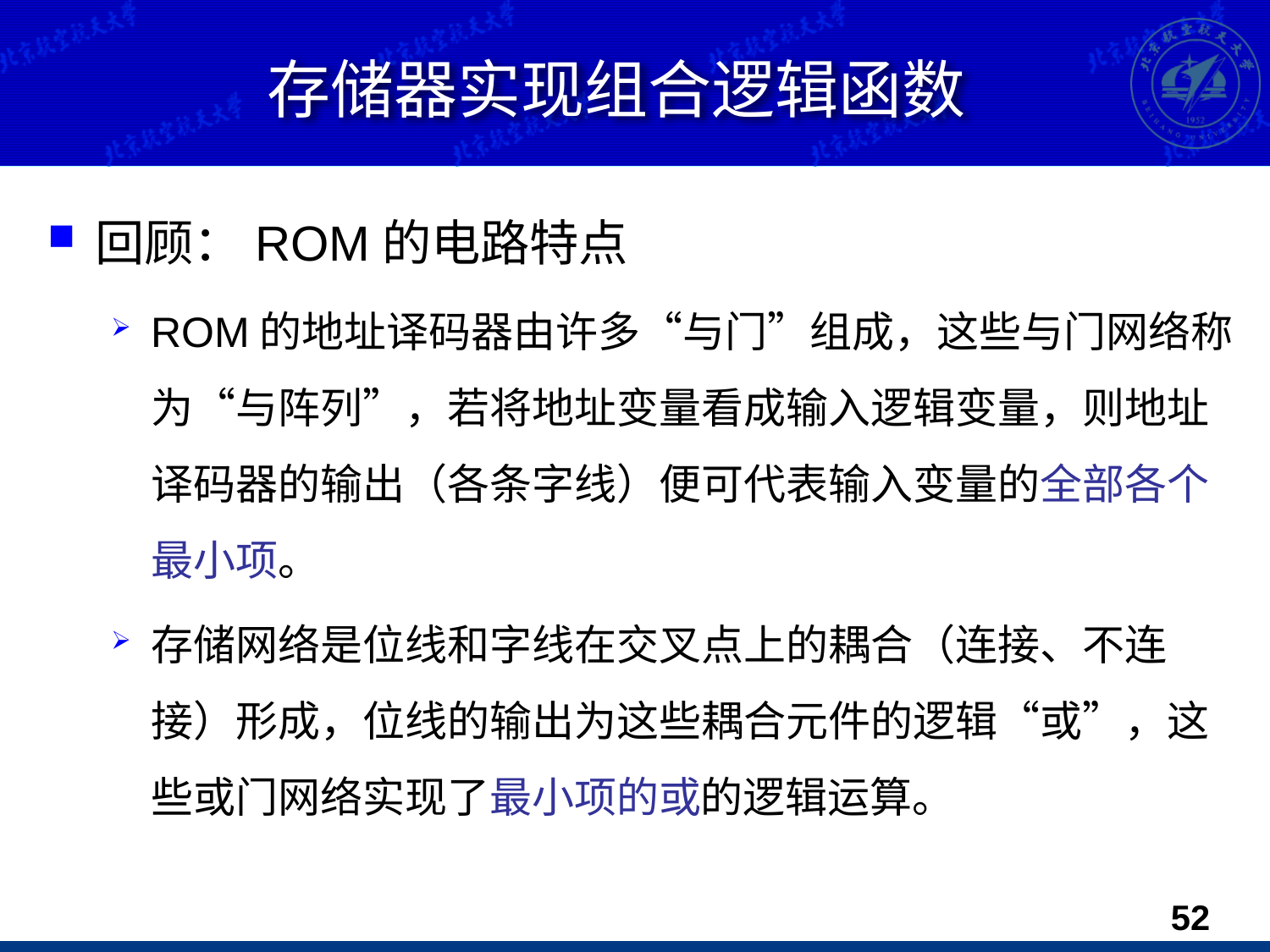

# 存储器实现组合逻辑函数
回顾：ROM的电路特点
ROM的地址译码器由许多“与门”组成，这些与门网络称为“与阵列”，若将地址变量看成输入逻辑变量，则地址译码器的输出（各条字线）便可代表输入变量的全部各个最小项。
存储网络是位线和字线在交叉点上的耦合（连接、不连接）形成，位线的输出为这些耦合元件的逻辑“或”，这些或门网络实现了最小项的或的逻辑运算。
52